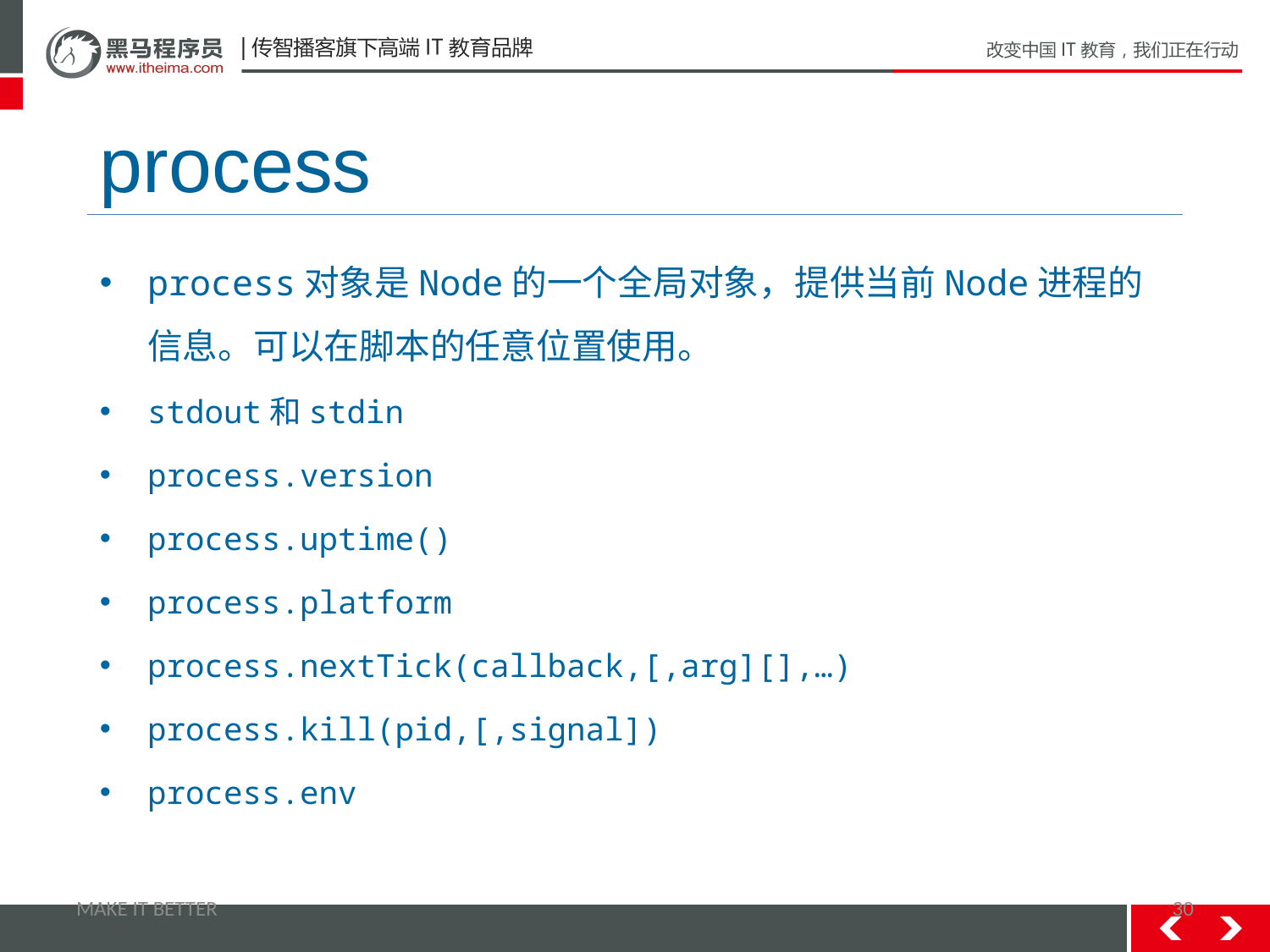

# process
process对象是Node的一个全局对象，提供当前Node进程的信息。可以在脚本的任意位置使用。
stdout和stdin
process.version
process.uptime()
process.platform
process.nextTick(callback,[,arg][],…)
process.kill(pid,[,signal])
process.env
MAKE IT BETTER
30